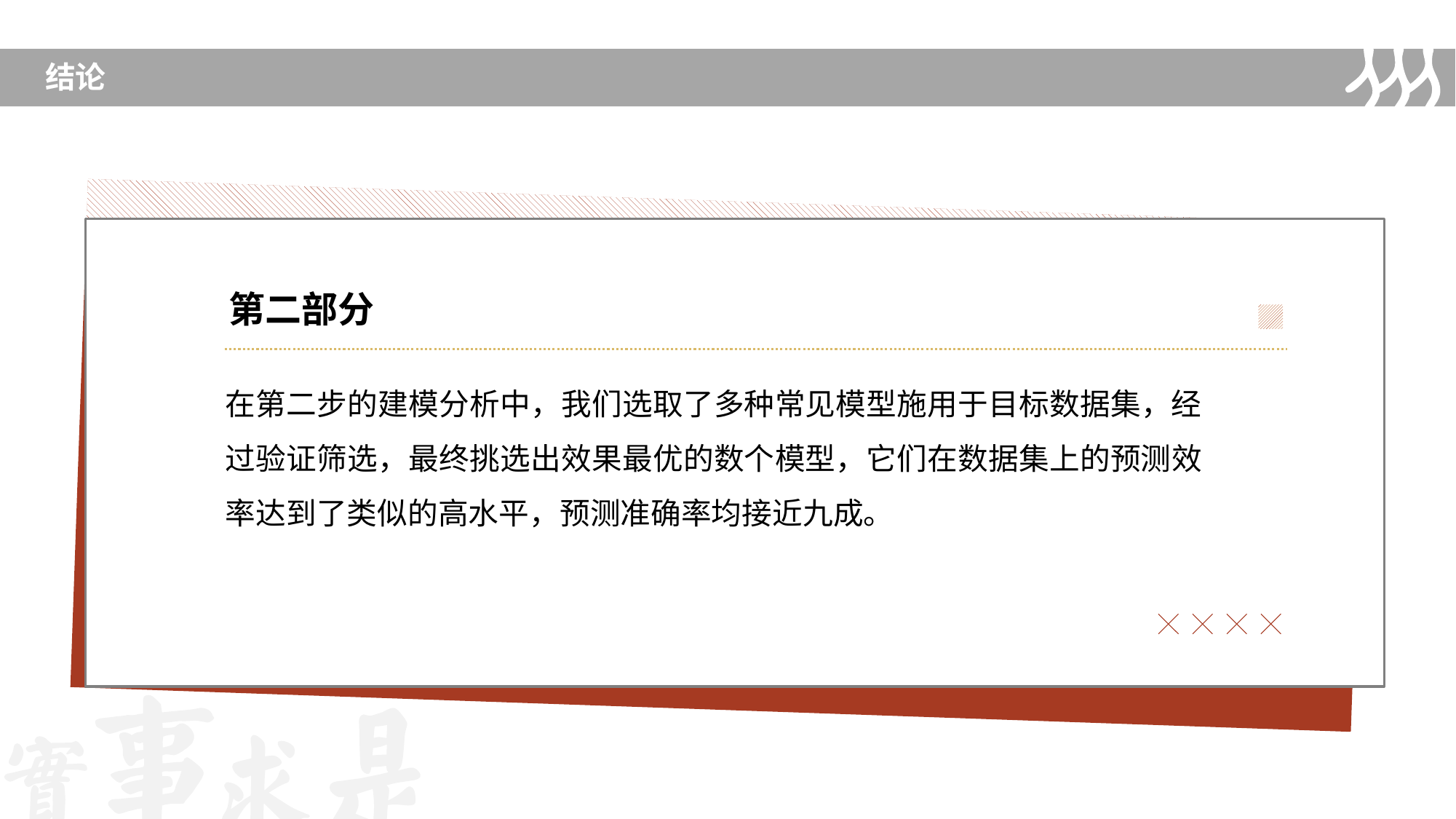

结论

第二部分

在第二步的建模分析中，我们选取了多种常见模型施用于目标数据集，经过验证筛选，最终挑选出效果最优的数个模型，它们在数据集上的预测效率达到了类似的高水平，预测准确率均接近九成。